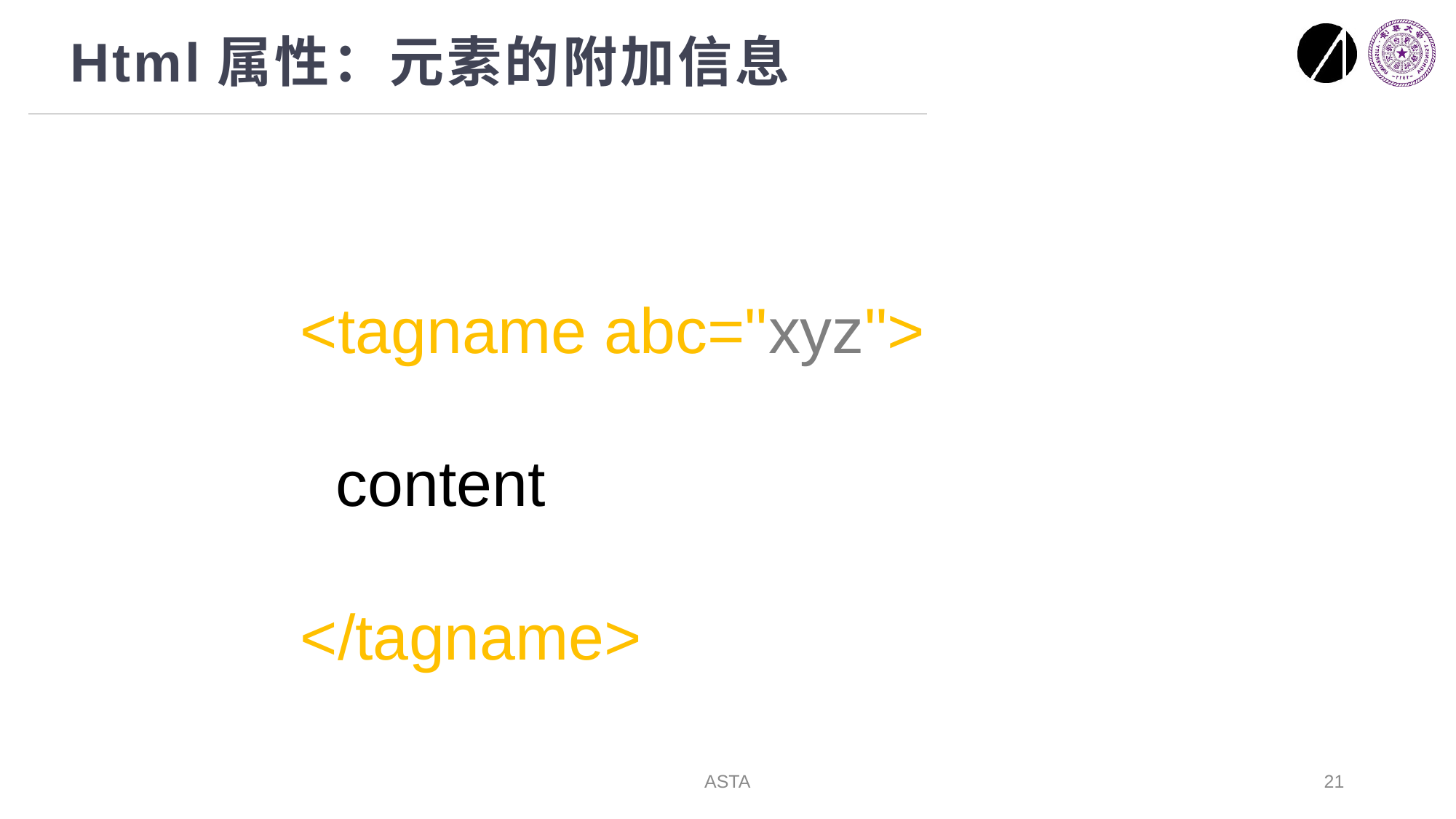

# Html属性：元素的附加信息

<tagname abc="xyz">

  content

</tagname>
Opening tag
ASTA
21